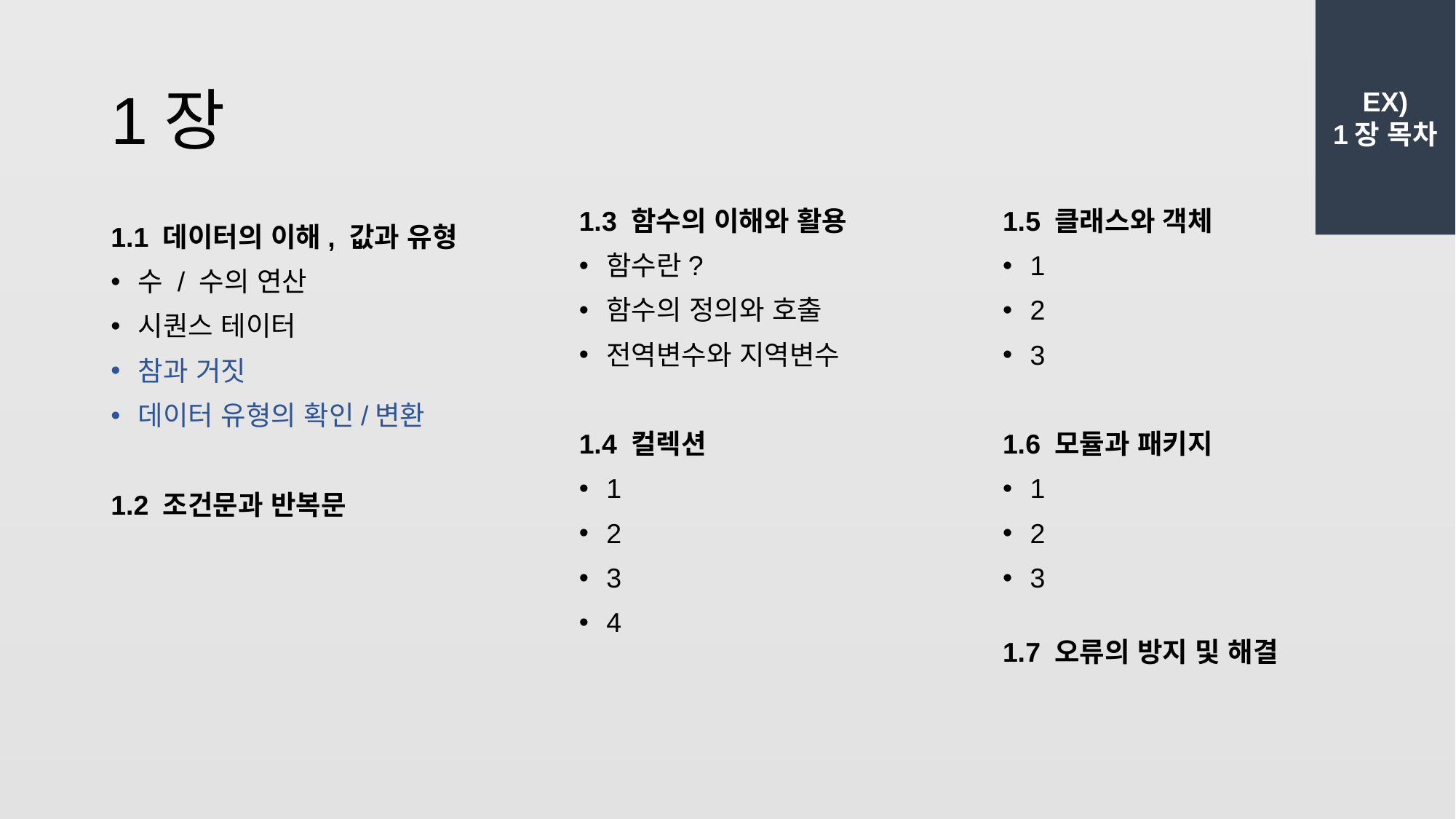

EX)
1장 목차
# 1장
1.3 함수의 이해와 활용
함수란?
함수의 정의와 호출
전역변수와 지역변수

1.4 컬렉션
1
2
3
4

1.5 클래스와 객체
1
2
3

1.6 모듈과 패키지
1
2
3
1.7 오류의 방지 및 해결
1.1 데이터의 이해, 값과 유형
수 / 수의 연산
시퀀스 테이터
참과 거짓
데이터 유형의 확인/변환

1.2 조건문과 반복문